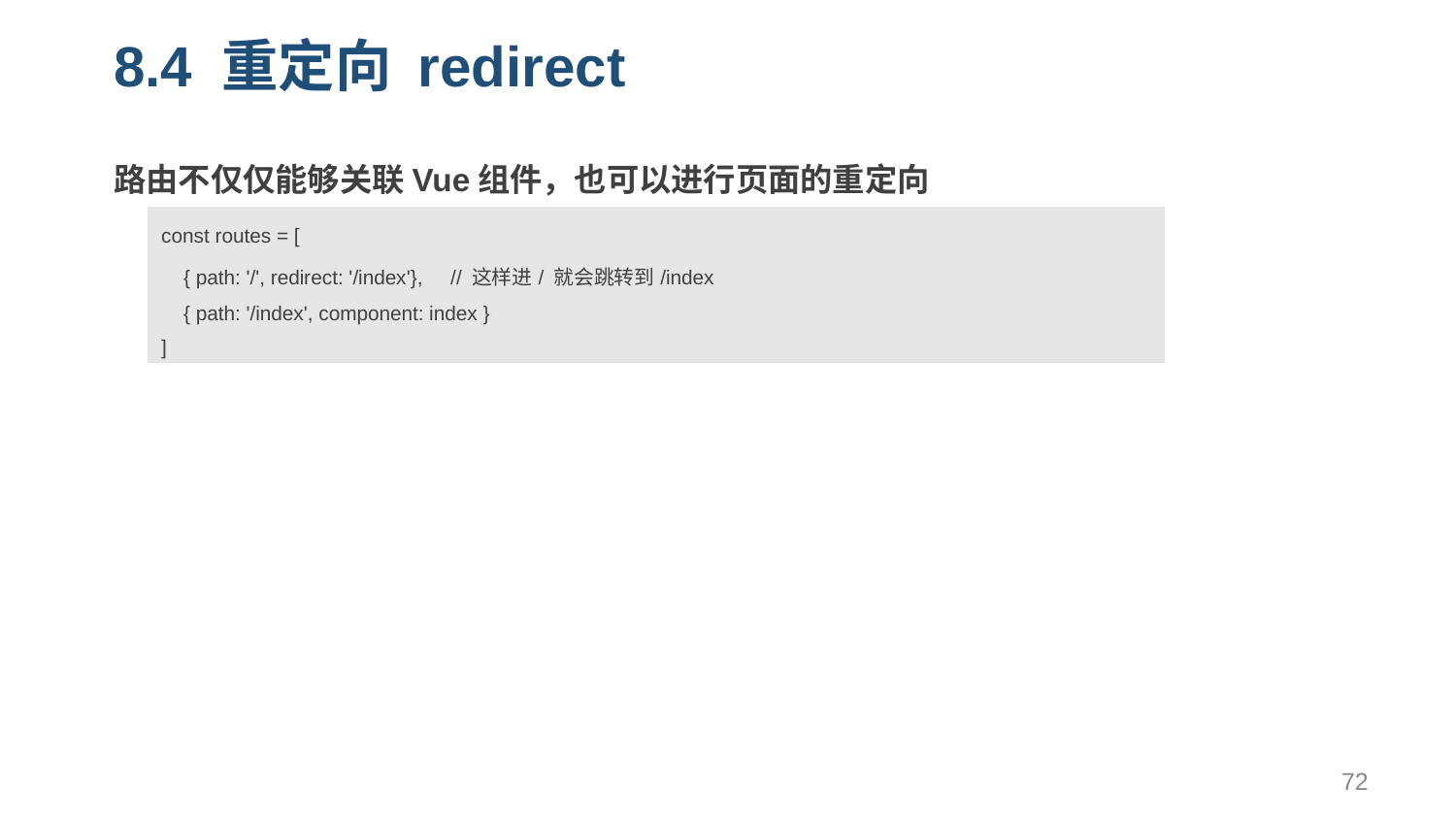

# 8.4 重定向 redirect
路由不仅仅能够关联Vue组件，也可以进行页面的重定向

| const routes = [ { path: '/', redirect: '/index'}, // 这样进/ 就会跳转到/index { path: '/index', component: index } ] |
| --- |
72